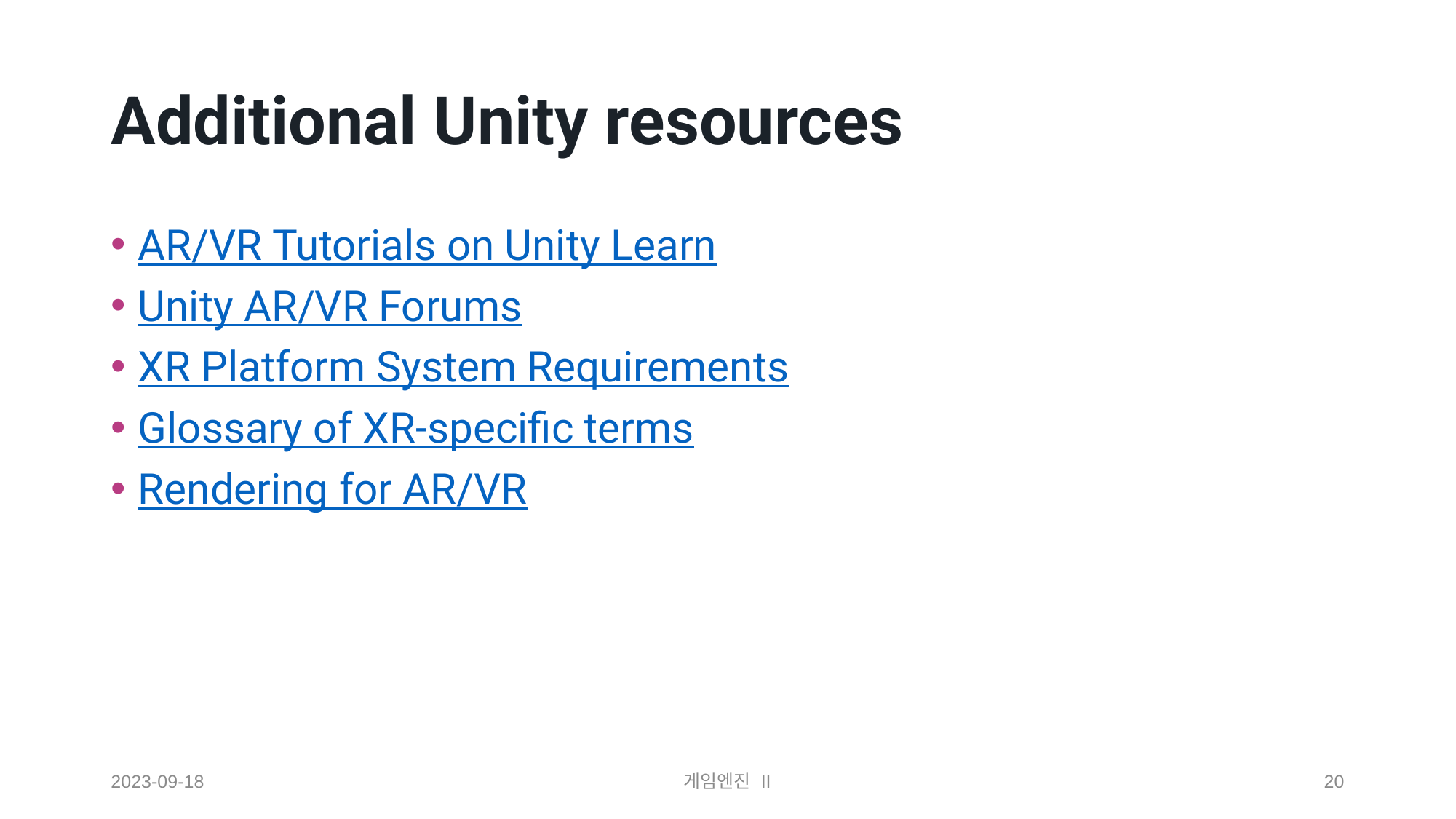

# Additional Unity resources
AR/VR Tutorials on Unity Learn
Unity AR/VR Forums
XR Platform System Requirements
Glossary of XR-specific terms
Rendering for AR/VR
2023-09-18
게임엔진 II
20